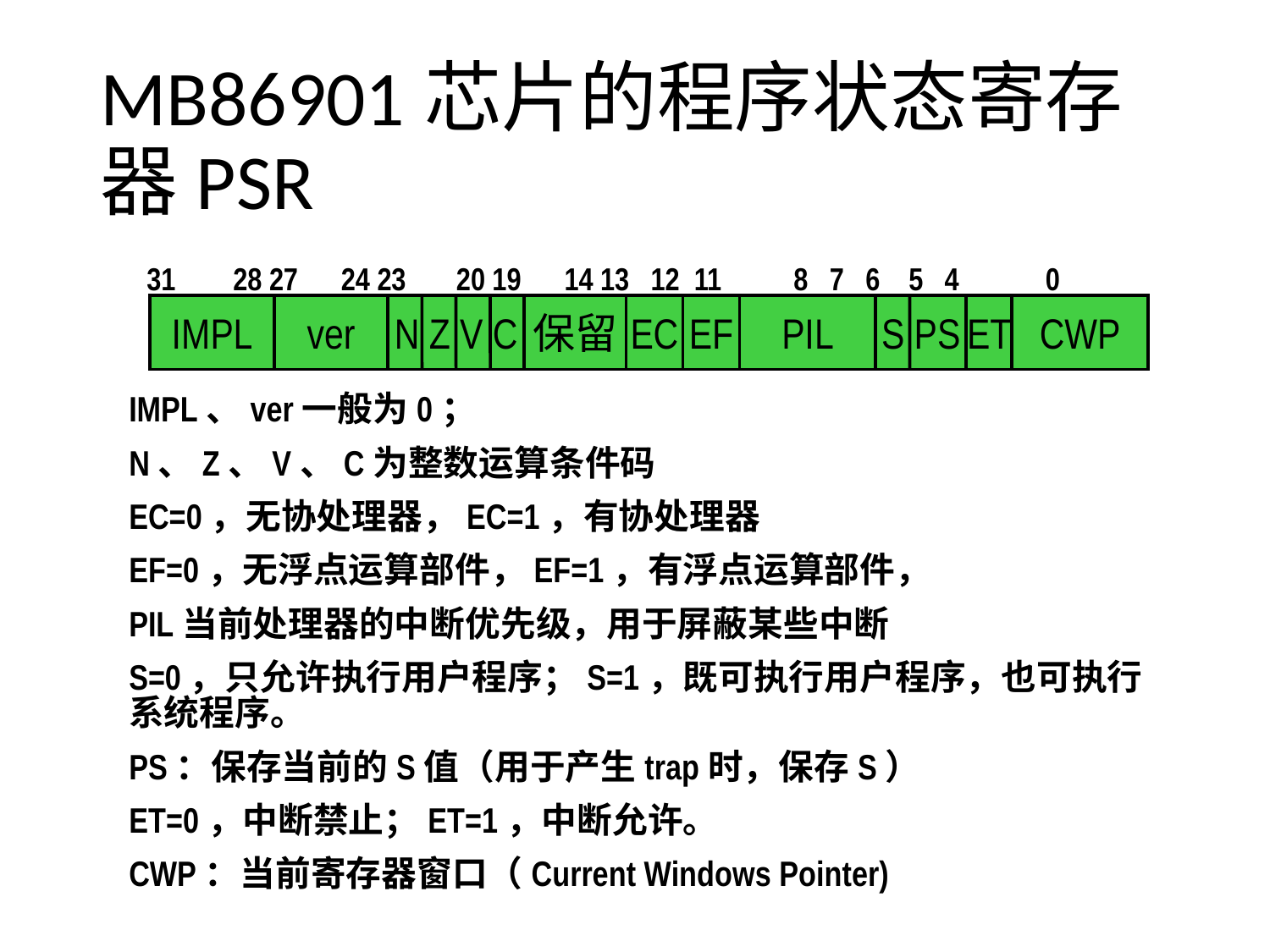

# MB86901芯片的程序状态寄存器PSR
 31        28 27      24 23       20 19      14 13   12  11          8   7   6    5   4            0
IMPL
ver
N Z V C

保留
EC
EF
PIL
S PS

ET
CWP

IMPL、ver一般为0；
N、Z、V、C为整数运算条件码
EC=0，无协处理器，EC=1，有协处理器
EF=0，无浮点运算部件，EF=1，有浮点运算部件，
PIL当前处理器的中断优先级，用于屏蔽某些中断
S=0，只允许执行用户程序；S=1，既可执行用户程序，也可执行系统程序。
PS：保存当前的S值（用于产生trap时，保存S）
ET=0，中断禁止；ET=1，中断允许。
CWP：当前寄存器窗口（Current Windows Pointer)